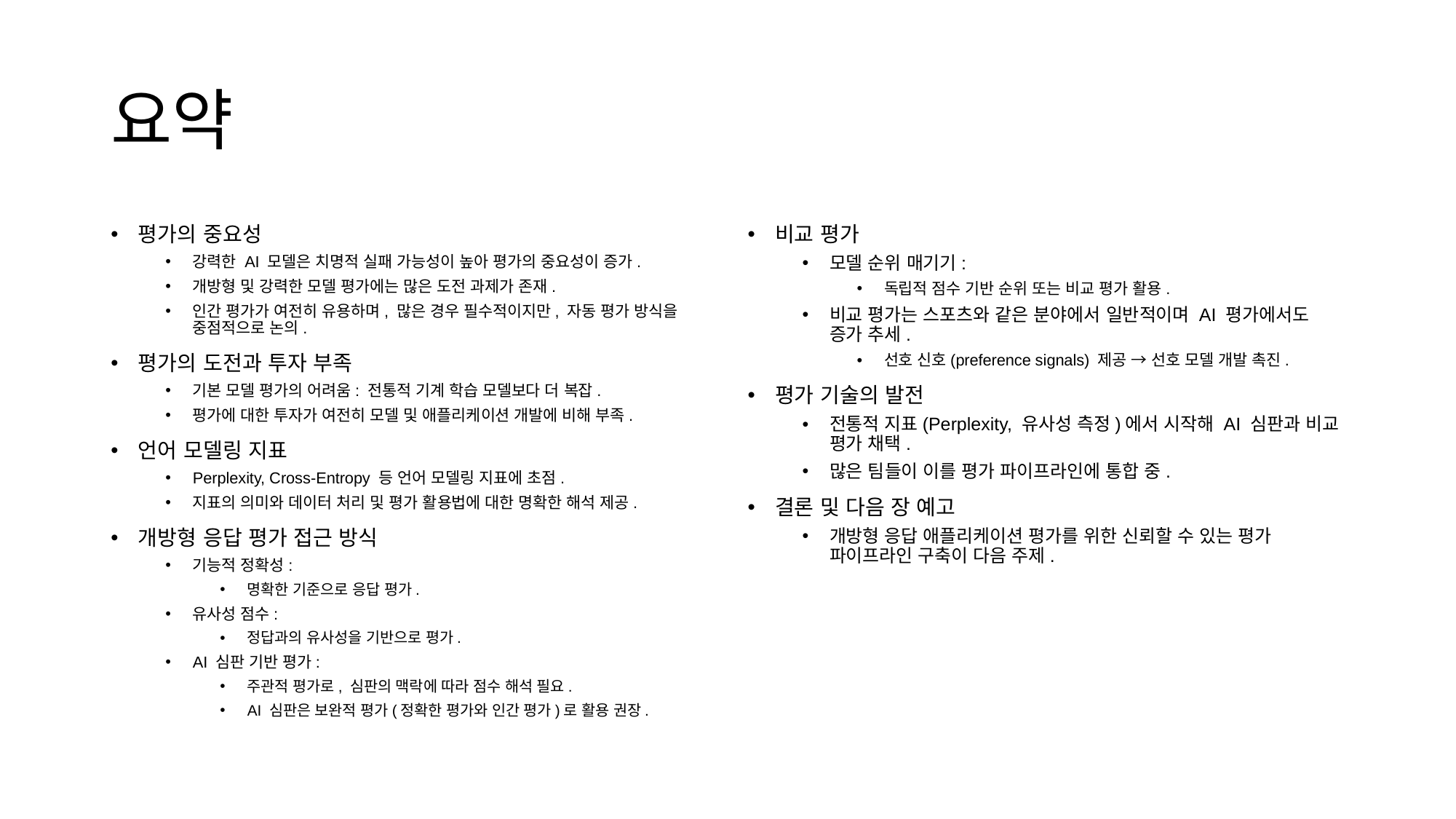

# 요약
평가의 중요성
강력한 AI 모델은 치명적 실패 가능성이 높아 평가의 중요성이 증가.
개방형 및 강력한 모델 평가에는 많은 도전 과제가 존재.
인간 평가가 여전히 유용하며, 많은 경우 필수적이지만, 자동 평가 방식을 중점적으로 논의.
평가의 도전과 투자 부족
기본 모델 평가의 어려움: 전통적 기계 학습 모델보다 더 복잡.
평가에 대한 투자가 여전히 모델 및 애플리케이션 개발에 비해 부족.
언어 모델링 지표
Perplexity, Cross-Entropy 등 언어 모델링 지표에 초점.
지표의 의미와 데이터 처리 및 평가 활용법에 대한 명확한 해석 제공.
개방형 응답 평가 접근 방식
기능적 정확성:
명확한 기준으로 응답 평가.
유사성 점수:
정답과의 유사성을 기반으로 평가.
AI 심판 기반 평가:
주관적 평가로, 심판의 맥락에 따라 점수 해석 필요.
AI 심판은 보완적 평가(정확한 평가와 인간 평가)로 활용 권장.
비교 평가
모델 순위 매기기:
독립적 점수 기반 순위 또는 비교 평가 활용.
비교 평가는 스포츠와 같은 분야에서 일반적이며 AI 평가에서도 증가 추세.
선호 신호(preference signals) 제공 → 선호 모델 개발 촉진.
평가 기술의 발전
전통적 지표(Perplexity, 유사성 측정)에서 시작해 AI 심판과 비교 평가 채택.
많은 팀들이 이를 평가 파이프라인에 통합 중.
결론 및 다음 장 예고
개방형 응답 애플리케이션 평가를 위한 신뢰할 수 있는 평가 파이프라인 구축이 다음 주제.